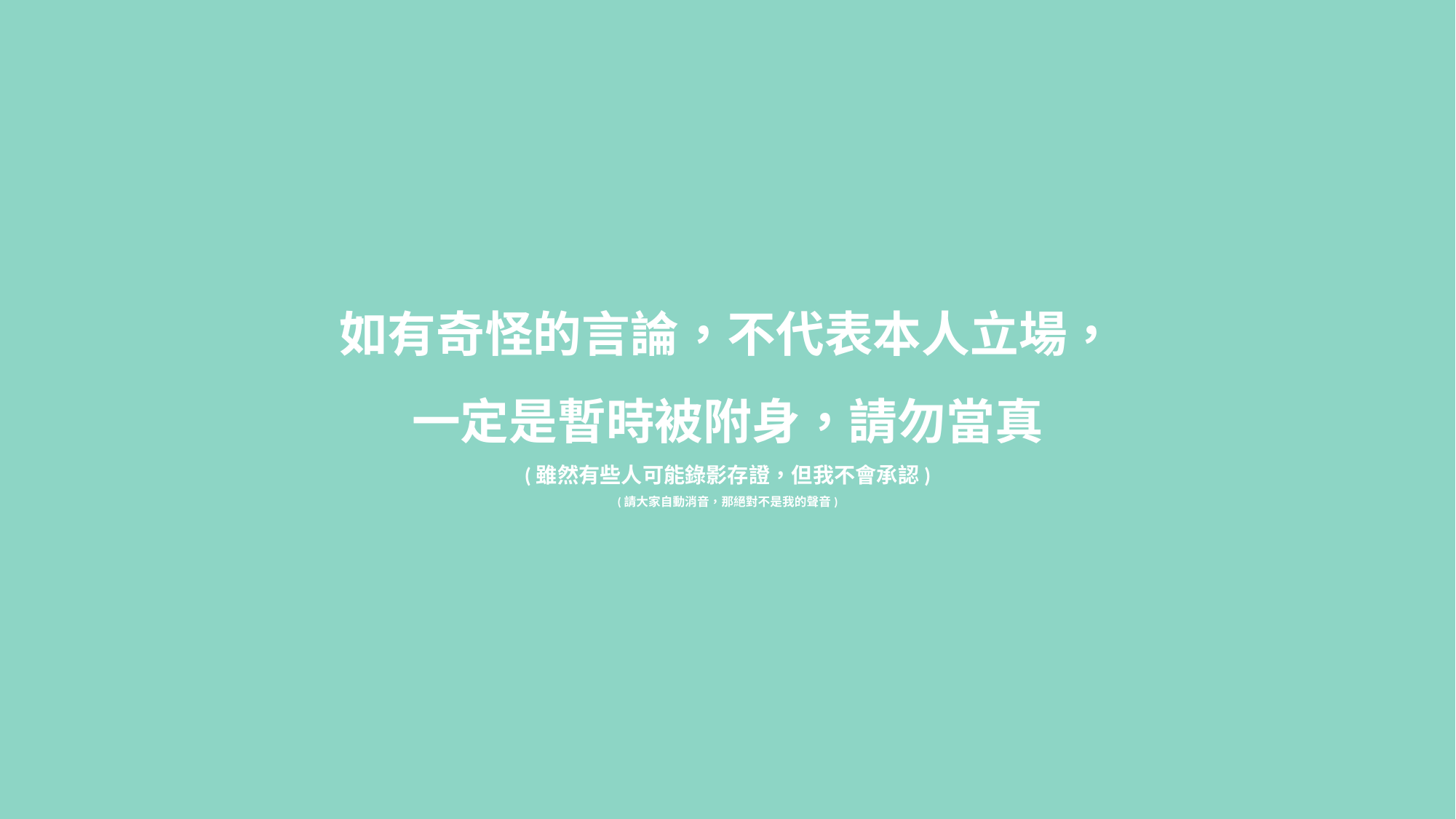

如有奇怪的言論，不代表本人立場，
一定是暫時被附身，請勿當真
(雖然有些人可能錄影存證，但我不會承認)
(請大家自動消音，那絕對不是我的聲音)